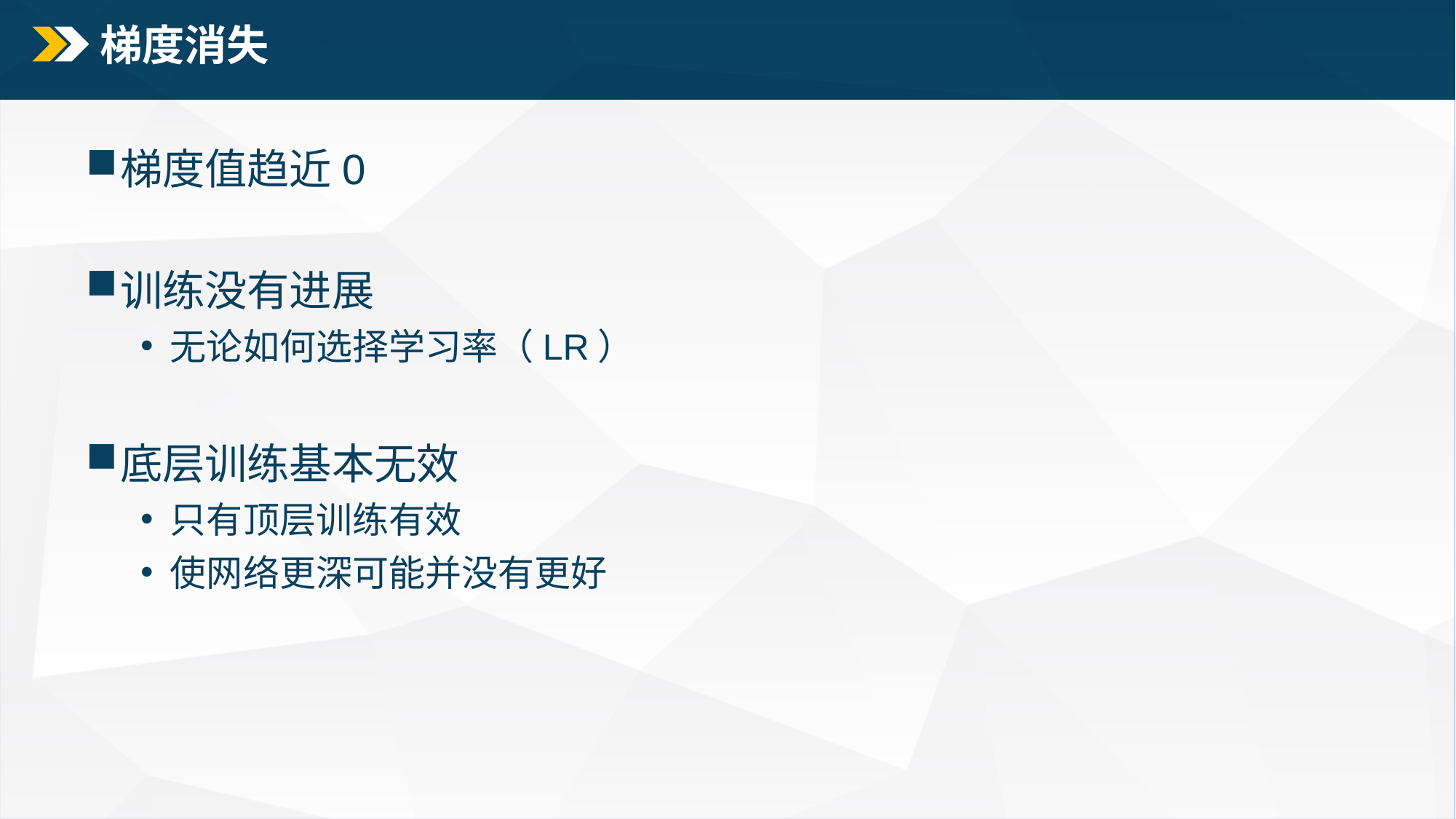

# 梯度消失
梯度值趋近0

训练没有进展
 无论如何选择学习率（LR）

底层训练基本无效
 只有顶层训练有效
 使网络更深可能并没有更好